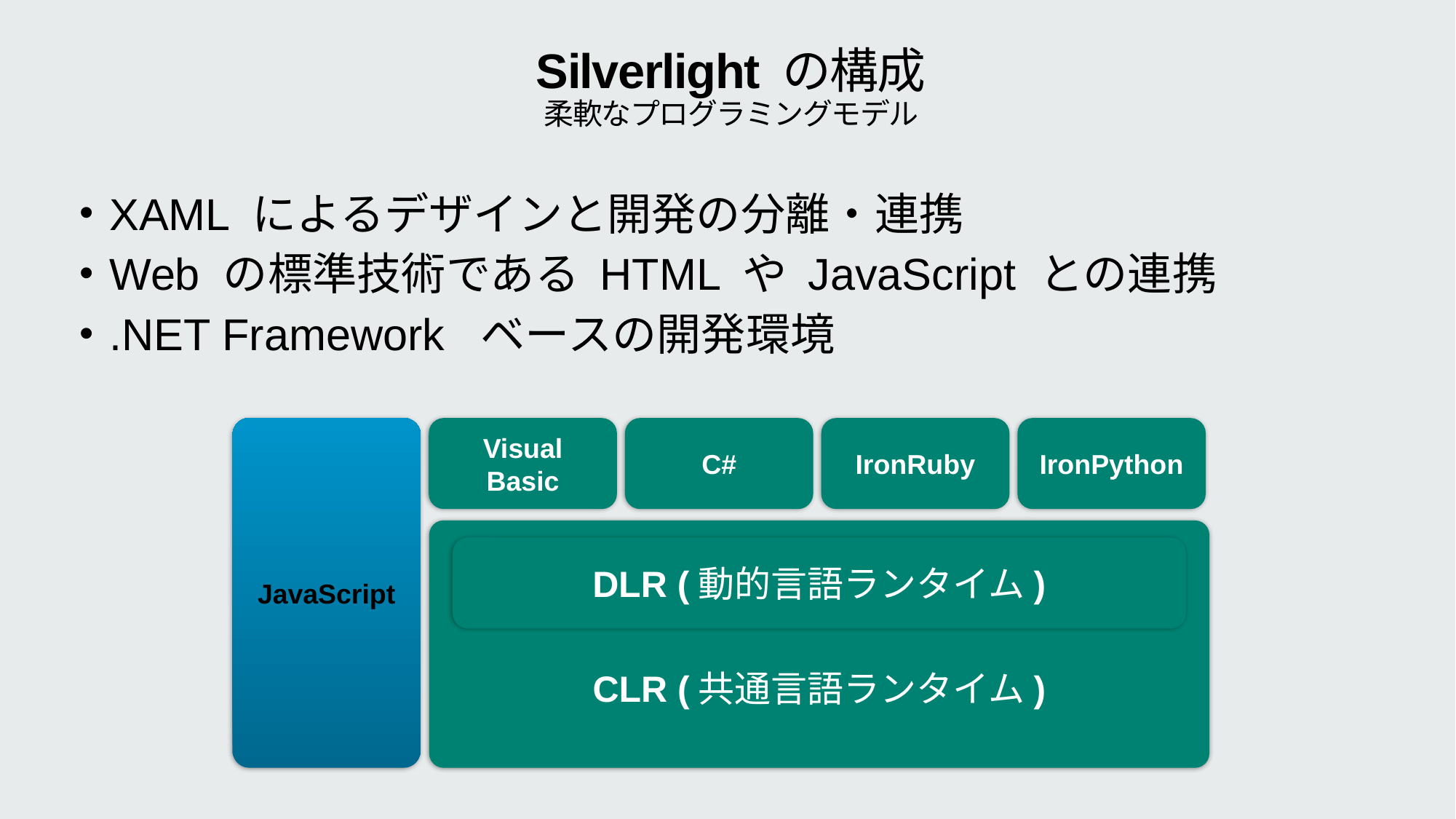

# Silverlight の構成 柔軟なプログラミングモデル
XAML によるデザインと開発の分離・連携
Web の標準技術である HTML や JavaScript との連携
.NET Framework  ベースの開発環境
JavaScript
Visual Basic
C#
IronRuby
IronPython

CLR (共通言語ランタイム)
DLR (動的言語ランタイム)